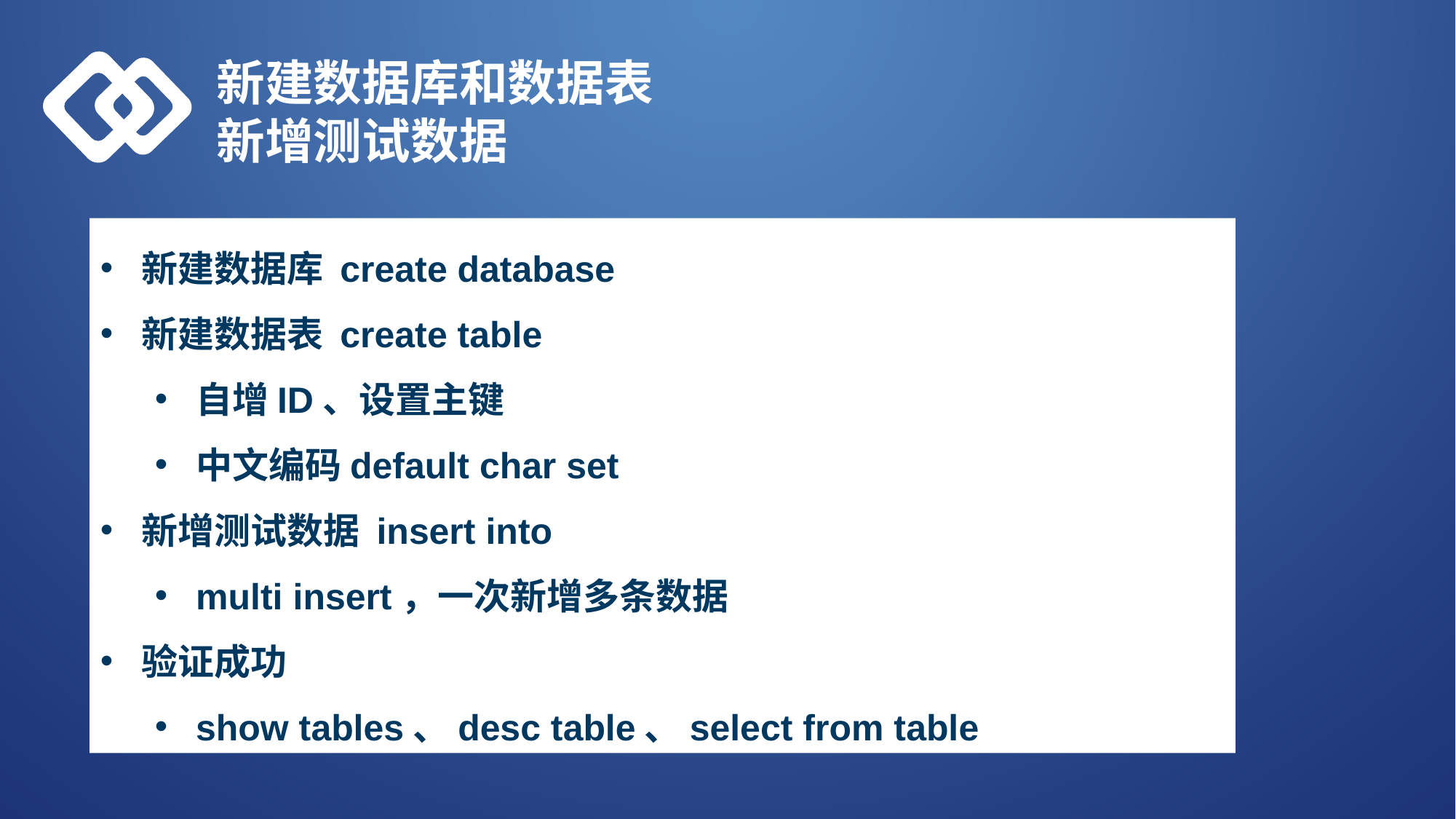

新建数据库和数据表
新增测试数据

新建数据库 create database
新建数据表 create table
自增ID、设置主键
中文编码default char set
新增测试数据 insert into
multi insert，一次新增多条数据
验证成功
show tables、desc table、select from table